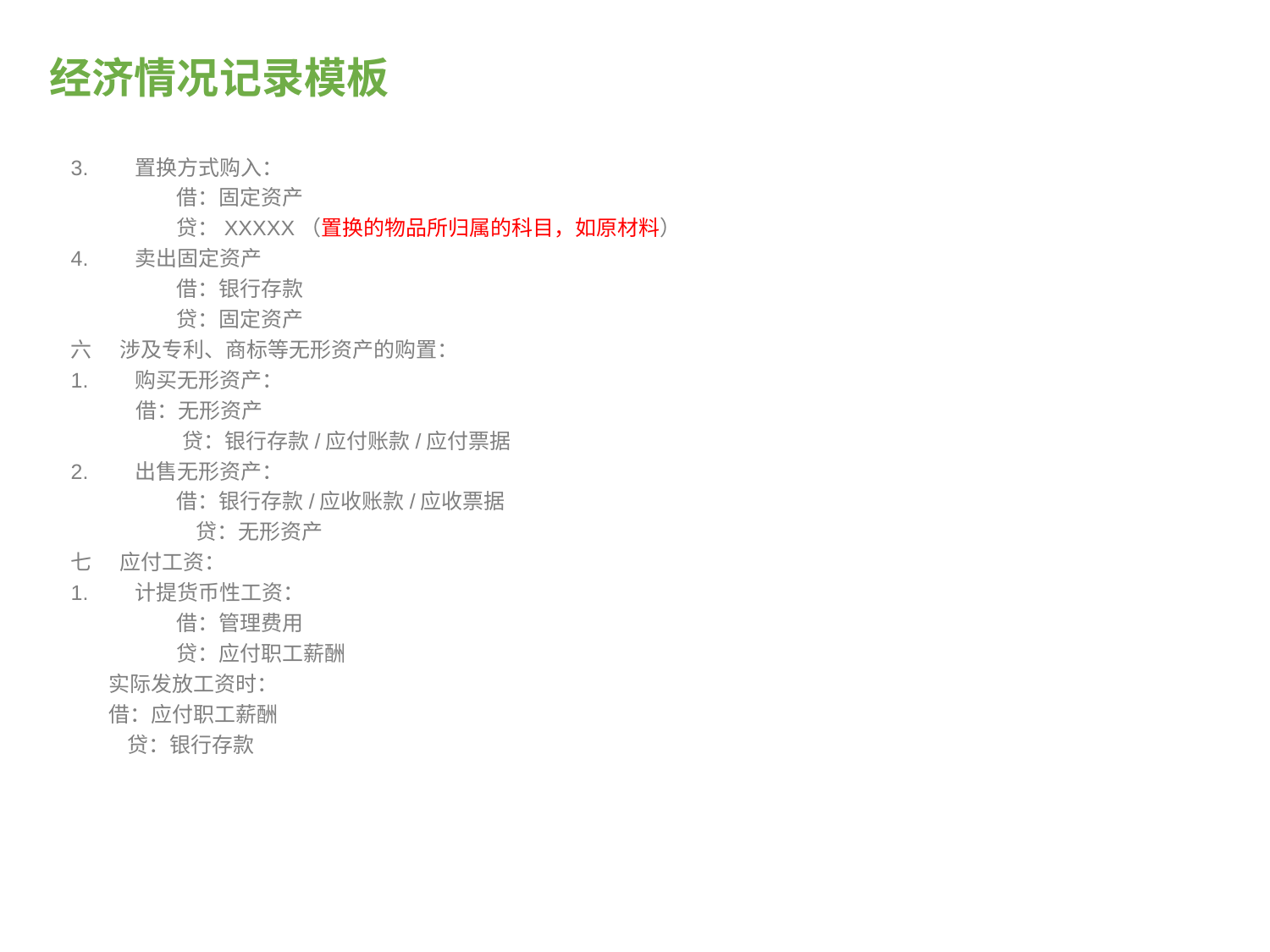

# 经济情况记录模板
3.       置换方式购入：
借：固定资产
贷：XXXXX（置换的物品所归属的科目，如原材料）
4.       卖出固定资产
借：银行存款
贷：固定资产
六      涉及专利、商标等无形资产的购置：
1.       购买无形资产：
借：无形资产
       贷：银行存款/应付账款/应付票据
2.       出售无形资产：
借：银行存款/应收账款/应收票据
   贷：无形资产
七      应付工资：
1.       计提货币性工资：
借：管理费用
贷：应付职工薪酬
       实际发放工资时：
       借：应付职工薪酬
           贷：银行存款